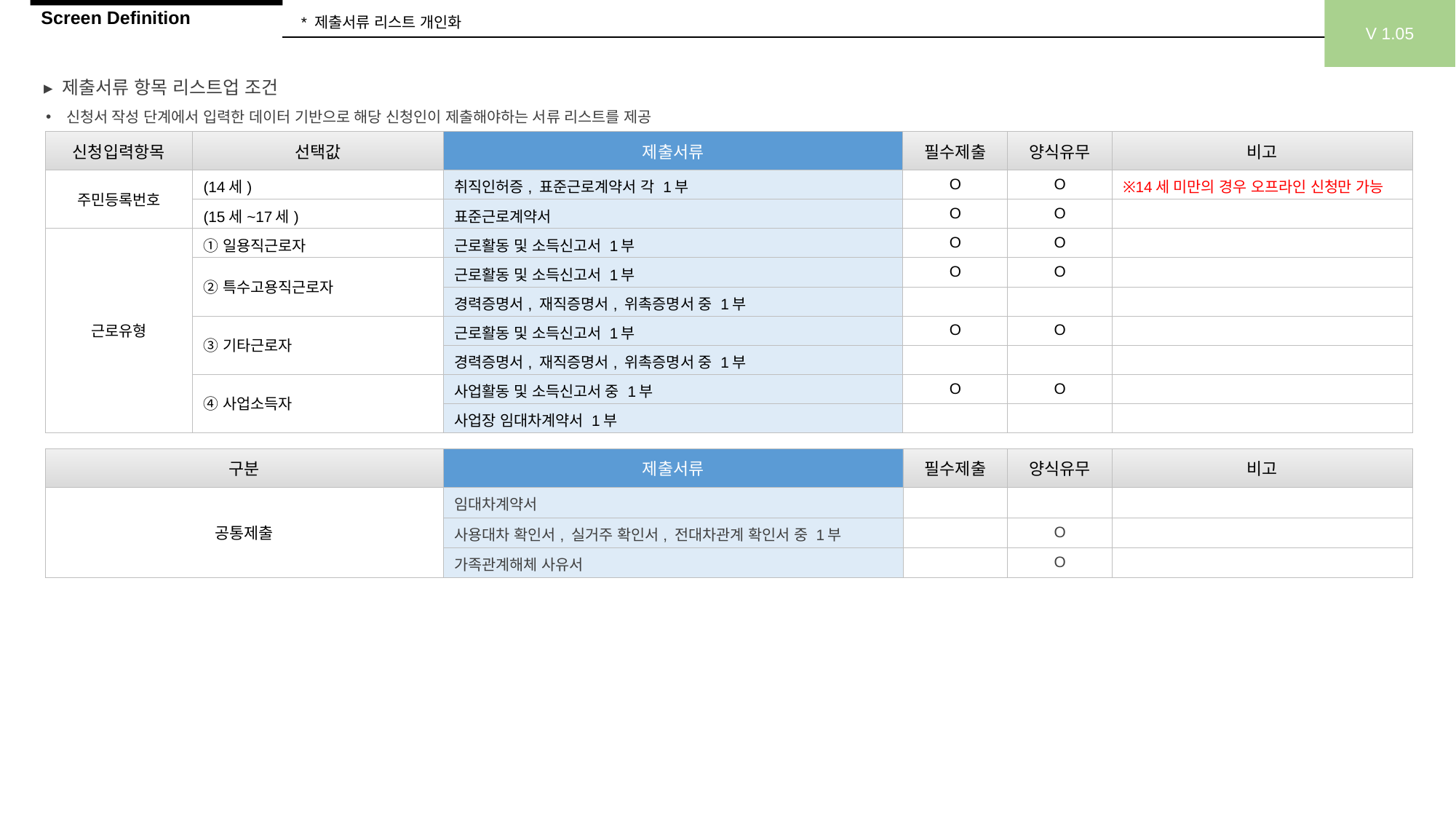

V 1.05
Screen Definition
* 제출서류 리스트 개인화
▸ 제출서류 항목 리스트업 조건
신청서 작성 단계에서 입력한 데이터 기반으로 해당 신청인이 제출해야하는 서류 리스트를 제공
| 신청입력항목 | 선택값 | 제출서류 | 필수제출 | 양식유무 | 비고 |
| --- | --- | --- | --- | --- | --- |
| 주민등록번호 | (14세) | 취직인허증, 표준근로계약서 각 1부 | O | O | ※14세 미만의 경우 오프라인 신청만 가능 |
|  | (15세~17세) | 표준근로계약서 | O | O |  |
| 근로유형 | ①일용직근로자 | 근로활동 및 소득신고서 1부 | O | O |  |
|  | ②특수고용직근로자 | 근로활동 및 소득신고서 1부 | O | O |  |
|  |  | 경력증명서, 재직증명서, 위촉증명서 중 1부 |  |  |  |
|  | ③기타근로자 | 근로활동 및 소득신고서 1부 | O | O |  |
|  |  | 경력증명서, 재직증명서, 위촉증명서 중 1부 |  |  |  |
|  | ④사업소득자 | 사업활동 및 소득신고서 중 1부 | O | O |  |
|  |  | 사업장 임대차계약서 1부 |  |  |  |
| 구분 | 제출서류 | 필수제출 | 양식유무 | 비고 |
| --- | --- | --- | --- | --- |
| 공통제출 | 임대차계약서 |  |  |  |
|  | 사용대차 확인서, 실거주 확인서, 전대차관계 확인서 중 1부 |  | O |  |
|  | 가족관계해체 사유서 |  | O |  |